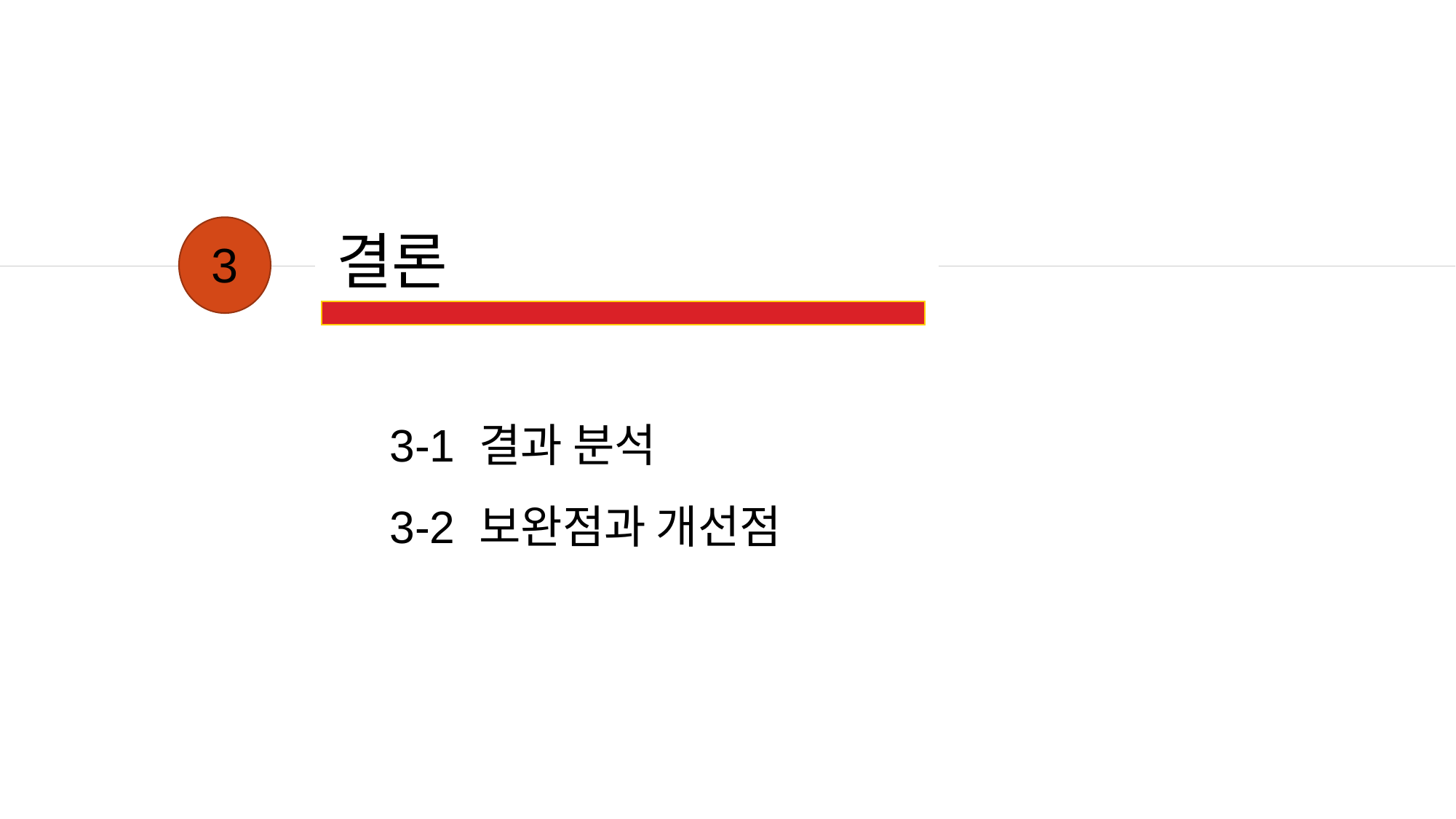

결론
3

3-1 결과 분석
3-2 보완점과 개선점